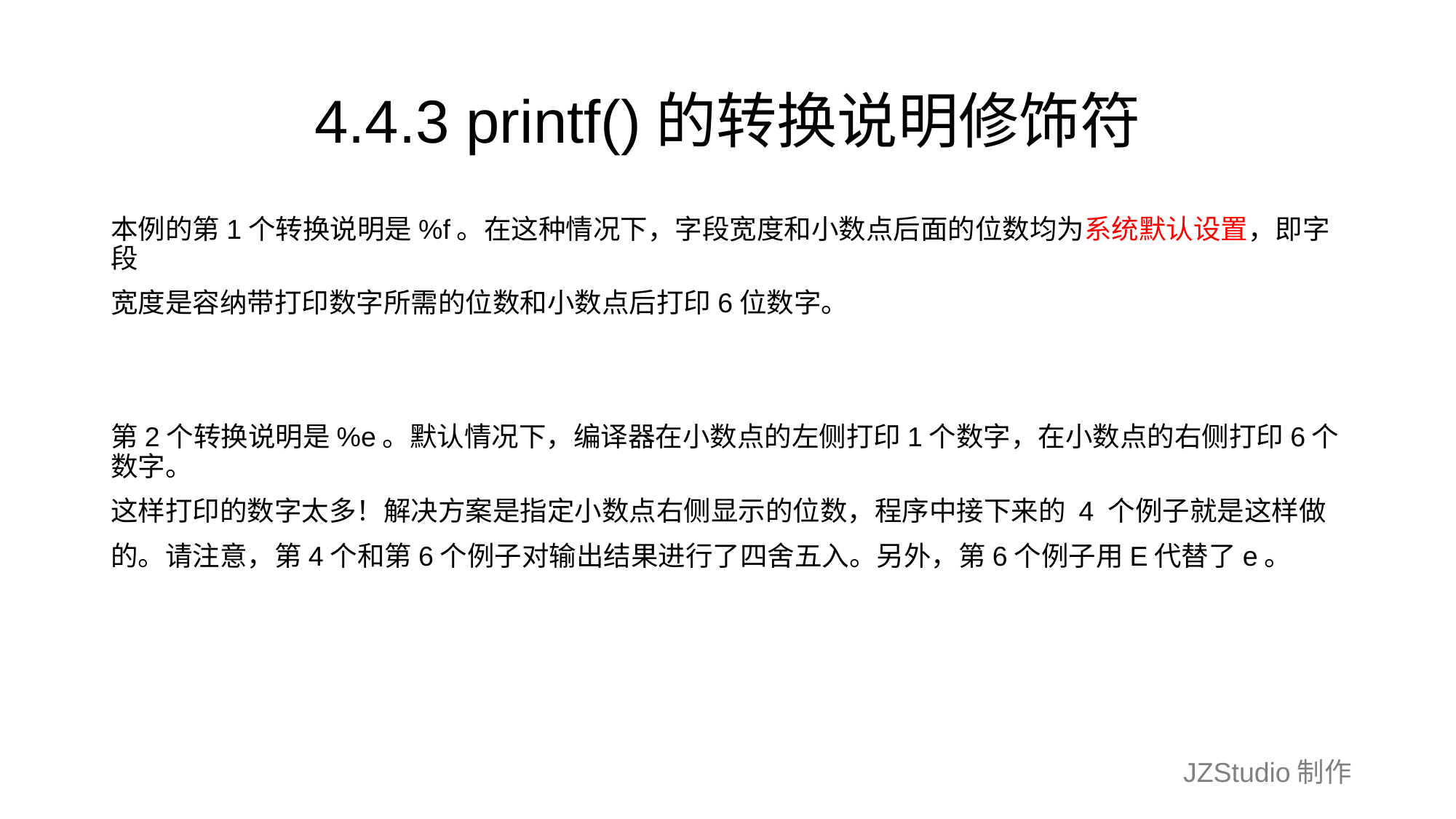

# 4.4.3 printf()的转换说明修饰符
本例的第1个转换说明是%f。在这种情况下，字段宽度和小数点后面的位数均为系统默认设置，即字段
宽度是容纳带打印数字所需的位数和小数点后打印6位数字。

第2个转换说明是%e。默认情况下，编译器在小数点的左侧打印1个数字，在小数点的右侧打印6个数字。
这样打印的数字太多！解决方案是指定小数点右侧显示的位数，程序中接下来的 4 个例子就是这样做
的。请注意，第4个和第6个例子对输出结果进行了四舍五入。另外，第6个例子用E代替了e。